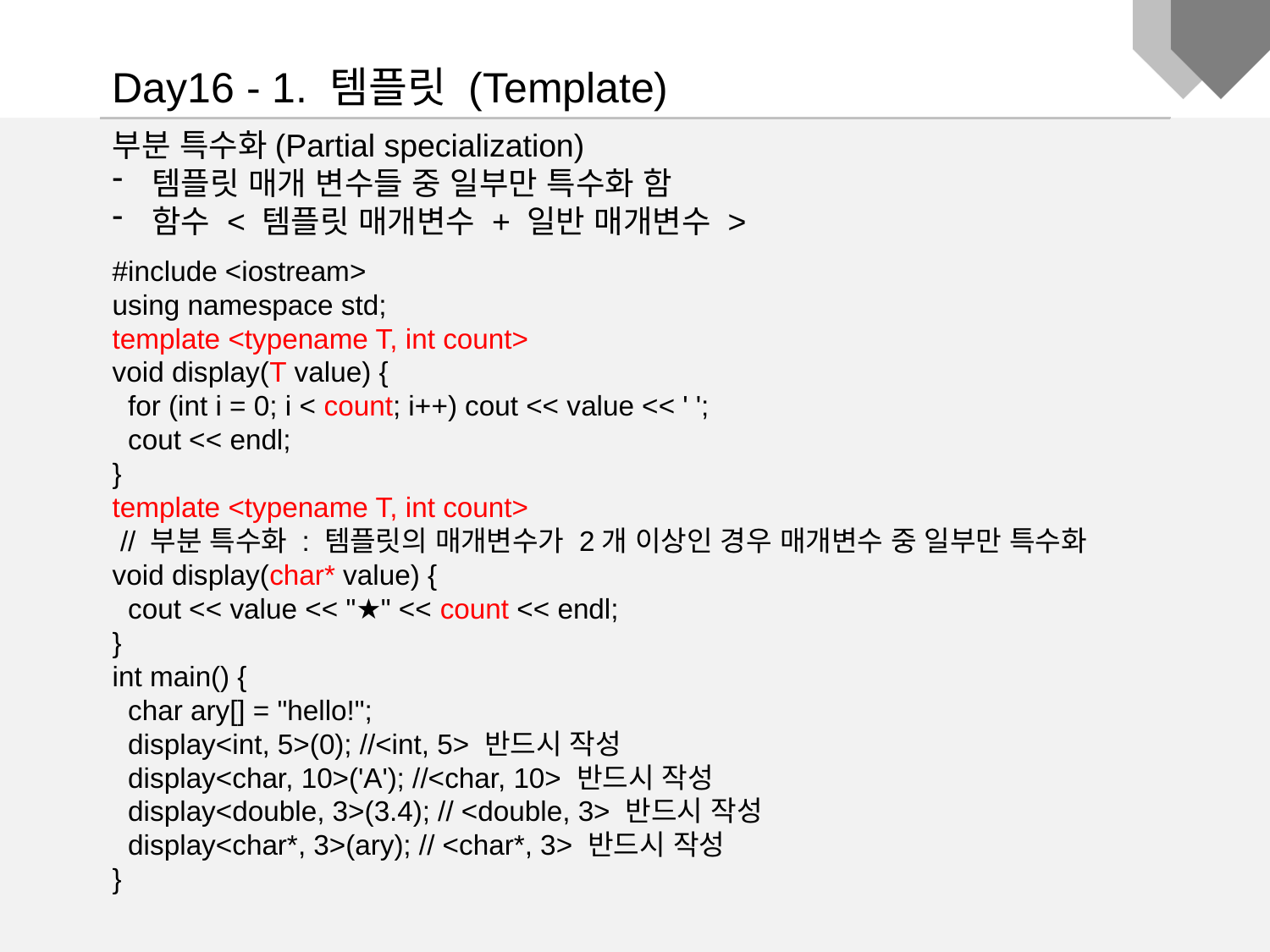

Day16 - 1. 템플릿 (Template)
부분 특수화(Partial specialization)
템플릿 매개 변수들 중 일부만 특수화 함
함수 < 템플릿 매개변수 + 일반 매개변수 >
#include <iostream>
using namespace std;
template <typename T, int count>
void display(T value) {
  for (int i = 0; i < count; i++) cout << value << ' ';
  cout << endl;
}
template <typename T, int count>
 // 부분 특수화 : 템플릿의 매개변수가 2개 이상인 경우 매개변수 중 일부만 특수화
void display(char* value) {
  cout << value << "★" << count << endl;
}
int main() {
  char ary[] = "hello!";
  display<int, 5>(0); //<int, 5> 반드시 작성
  display<char, 10>('A'); //<char, 10> 반드시 작성
  display<double, 3>(3.4); // <double, 3> 반드시 작성
  display<char*, 3>(ary); // <char*, 3> 반드시 작성
}